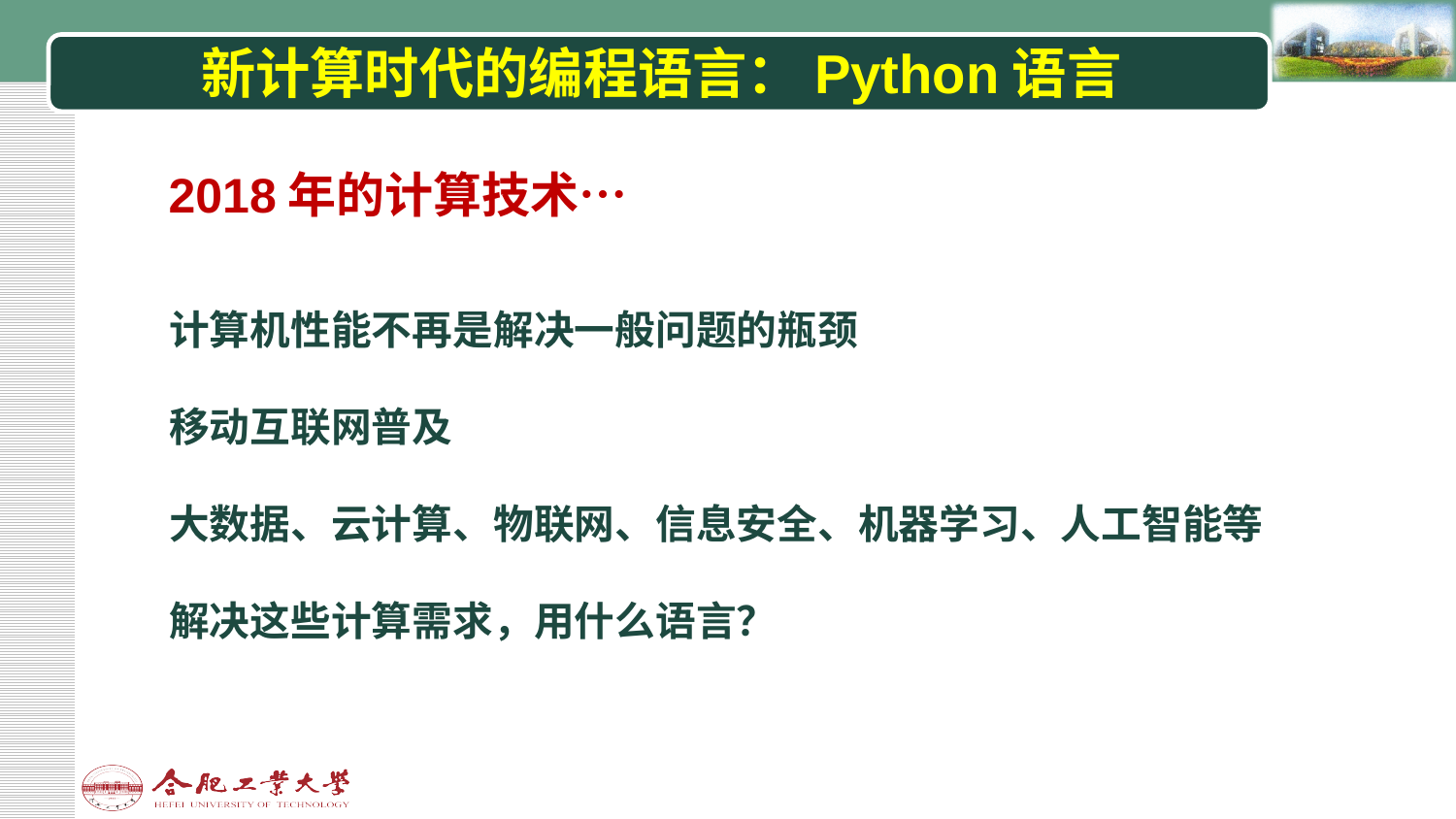

# 新计算时代的编程语言：Python语言
2018年的计算技术…
计算机性能不再是解决一般问题的瓶颈
移动互联网普及
大数据、云计算、物联网、信息安全、机器学习、人工智能等
解决这些计算需求，用什么语言？